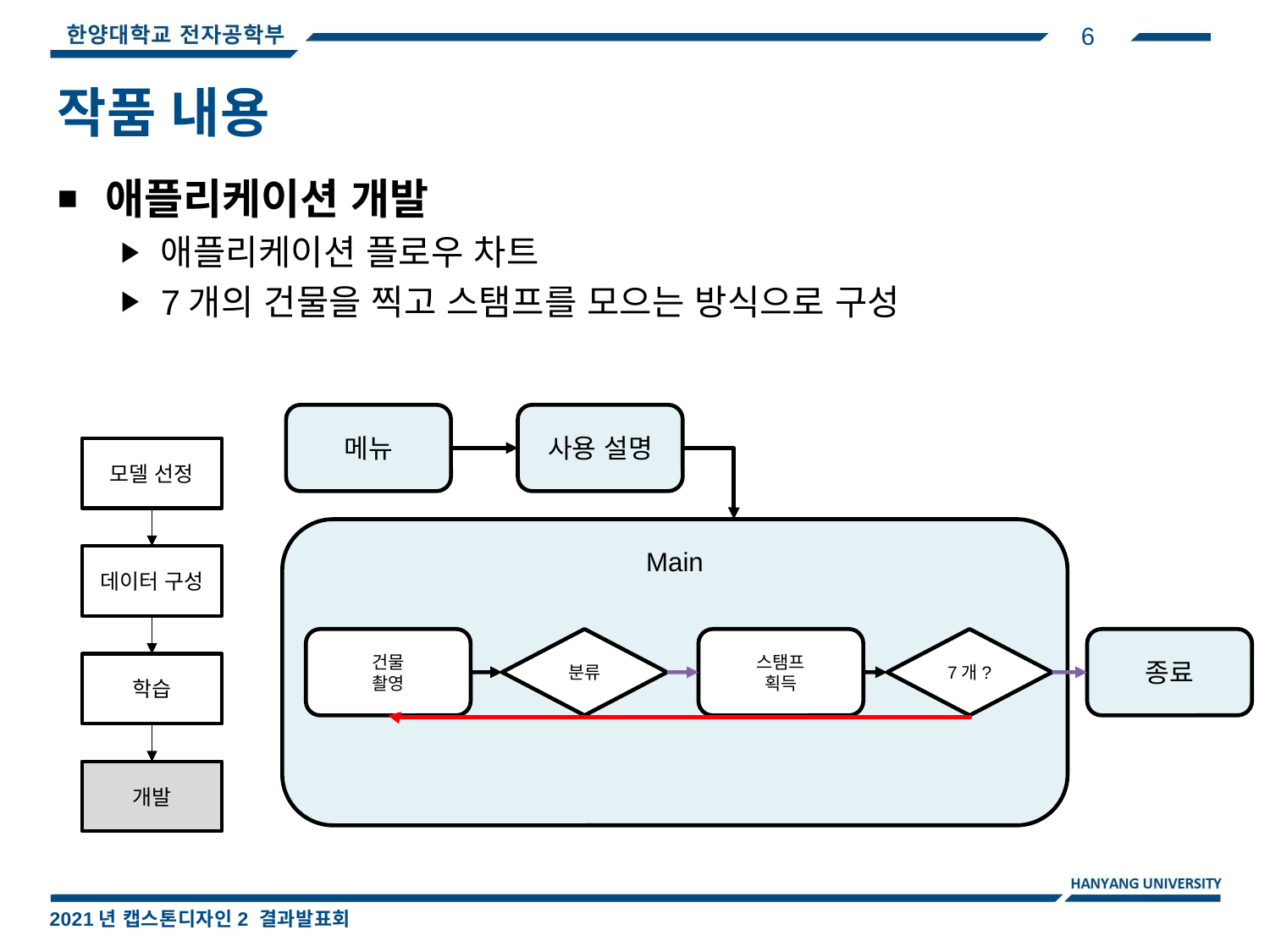

6
작품 내용
애플리케이션 개발
애플리케이션 플로우 차트
7개의 건물을 찍고 스탬프를 모으는 방식으로 구성
메뉴
사용 설명
Main

건물
촬영
분류
스탬프
획득
7개?
종료
모델 선정
데이터 구성
학습
개발